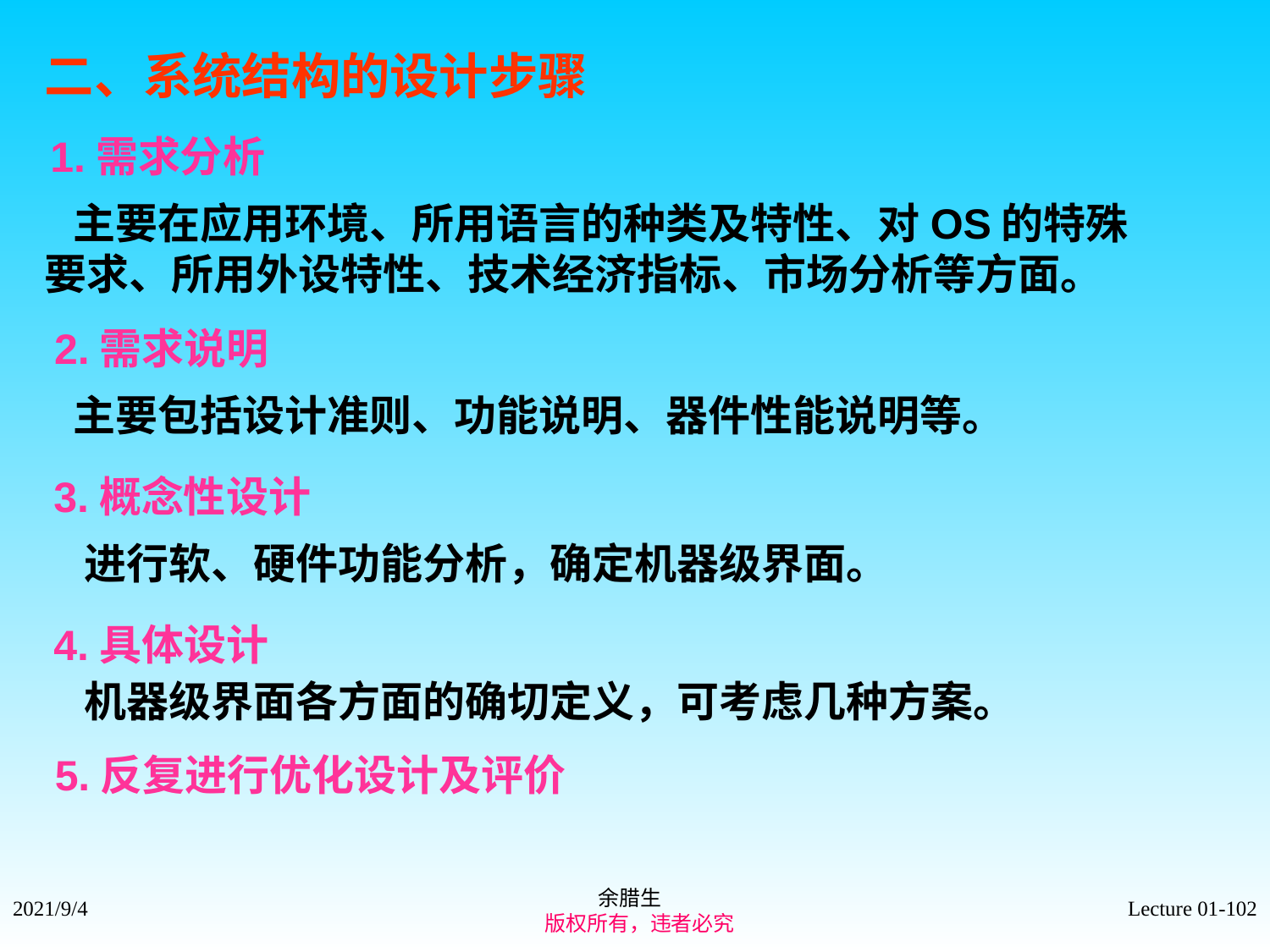

二、系统结构的设计步骤
1.需求分析
  主要在应用环境、所用语言的种类及特性、对OS的特殊要求、所用外设特性、技术经济指标、市场分析等方面。
2.需求说明
  主要包括设计准则、功能说明、器件性能说明等。
3.概念性设计
  进行软、硬件功能分析，确定机器级界面。
4.具体设计
  机器级界面各方面的确切定义，可考虑几种方案。
5.反复进行优化设计及评价
余腊生
 版权所有，违者必究
2021/9/4
Lecture 01-102